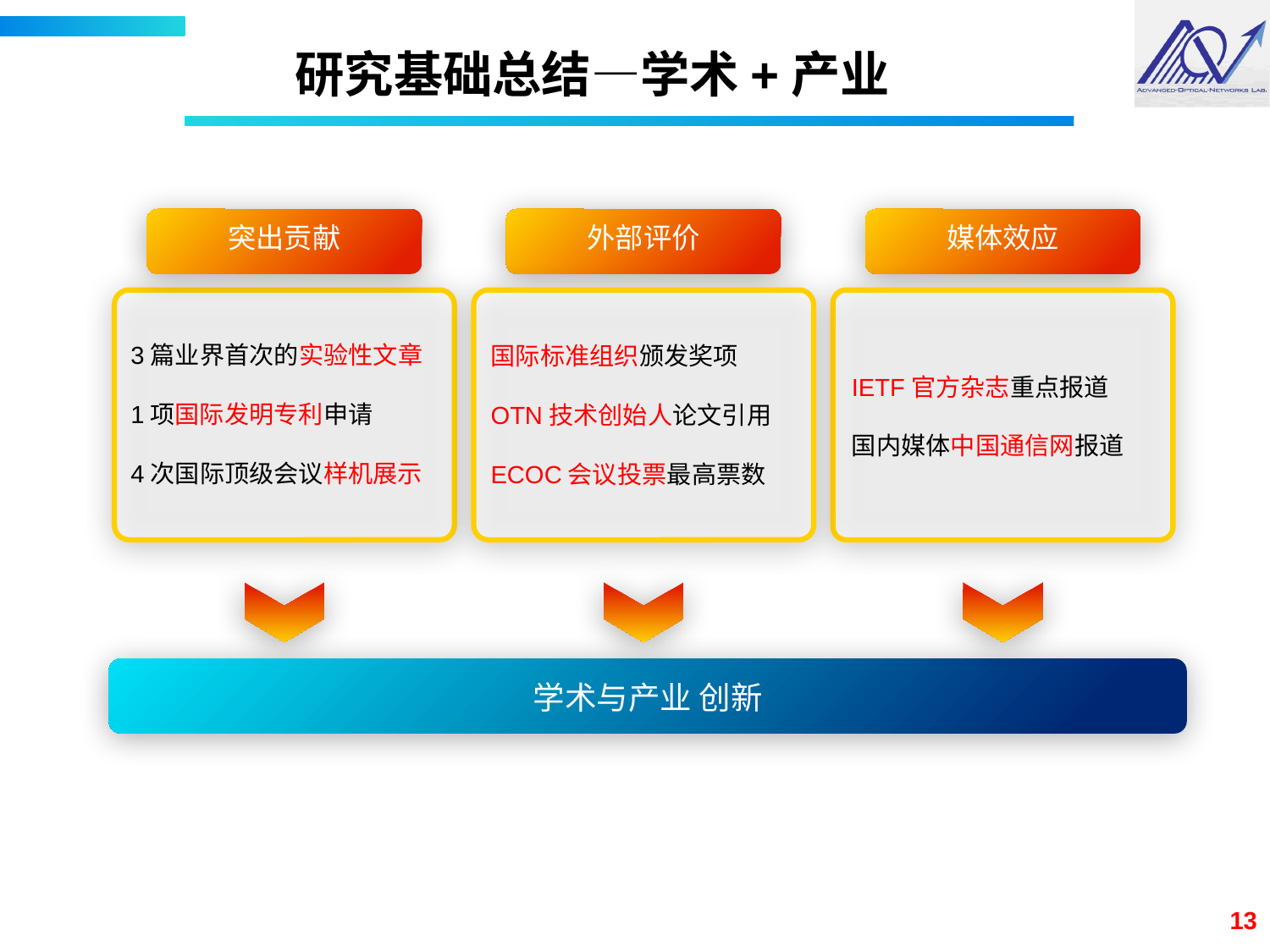

# 研究基础总结—学术+产业

突出贡献
外部评价
媒体效应

3篇业界首次的实验性文章

1项国际发明专利申请

4次国际顶级会议样机展示
国际标准组织颁发奖项

OTN技术创始人论文引用

ECOC会议投票最高票数
IETF官方杂志重点报道

国内媒体中国通信网报道

学术与产业 创新
13